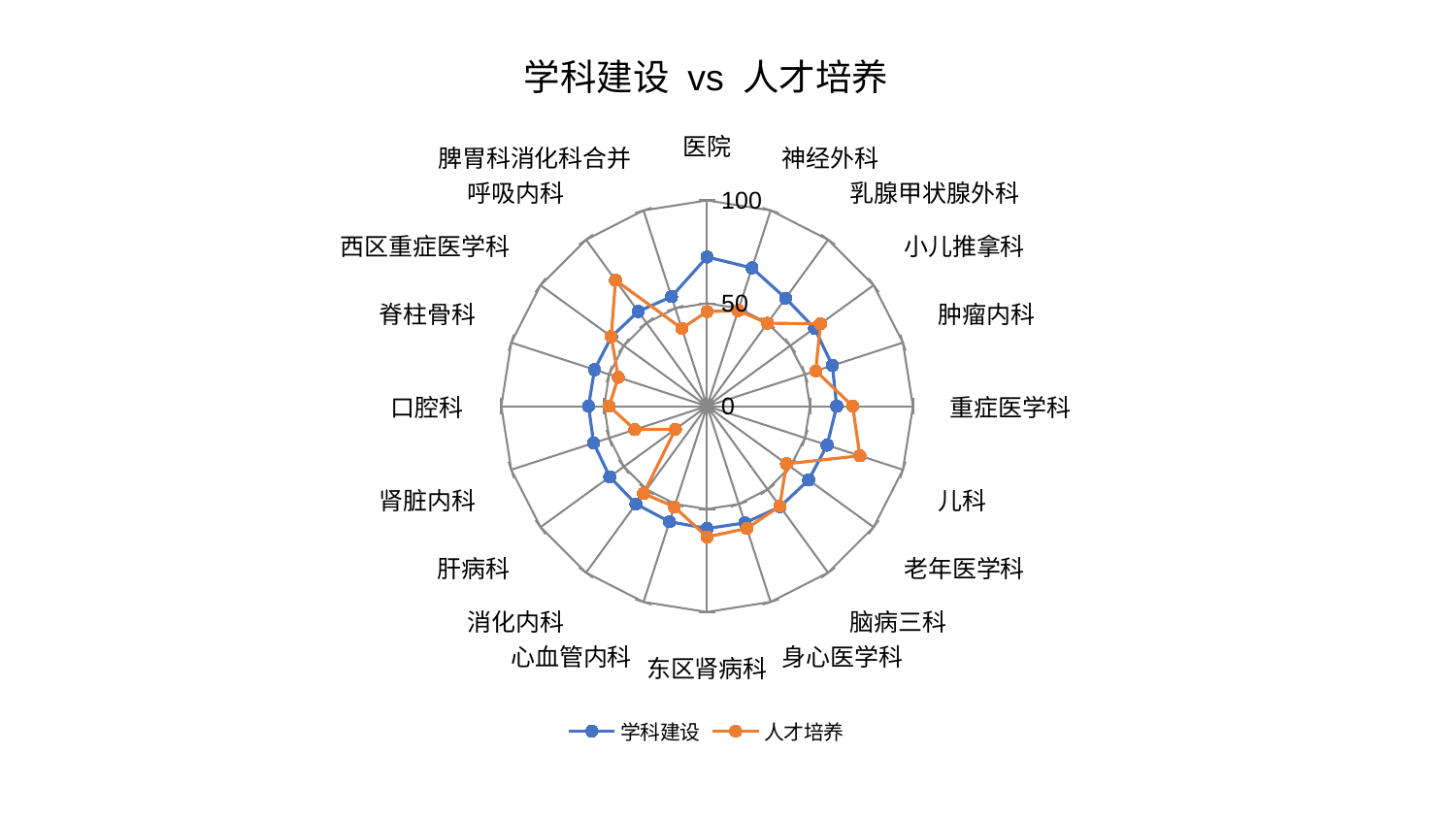

### Chart: 学科建设 vs 人才培养

| Category | 学科建设 | 人才培养 |
|---|---|---|
| 医院 | 72.51864463555009 | 45.98040770151303 |
| 神经外科 | 70.60723401379752 | 48.8492162688568 |
| 乳腺甲状腺外科 | 64.87429044622988 | 49.83725608484132 |
| 小儿推拿科 | 64.51681511906881 | 68.08737409467676 |
| 肿瘤内科 | 63.99545682777716 | 55.529379279396416 |
| 重症医学科 | 62.96690803068102 | 70.73844100047283 |
| 儿科 | 61.330125201770535 | 78.05654322250422 |
| 老年医学科 | 60.992028575827064 | 47.6482840109886 |
| 脑病三科 | 60.36348611301669 | 60.08721068482428 |
| 身心医学科 | 59.65029310593578 | 62.4604557495172 |
| 东区肾病科 | 59.43559508689973 | 63.553801003489376 |
| 心血管内科 | 59.02701245395086 | 51.47106186136255 |
| 消化内科 | 58.7623131727925 | 52.47629393680788 |
| 肝病科 | 58.433449625521575 | 19.02595178243078 |
| 肾脏内科 | 57.94838873542376 | 36.91976713051961 |
| 口腔科 | 57.57451450084834 | 47.55634135880829 |
| 脊柱骨科 | 57.50011830303458 | 45.393440924863334 |
| 西区重症医学科 | 57.424365197036344 | 57.55602496875414 |
| 呼吸内科 | 56.91085503356451 | 75.66609034169288 |
| 脾胃科消化科合并 | 55.963434913508536 | 39.71268345116233 |
21